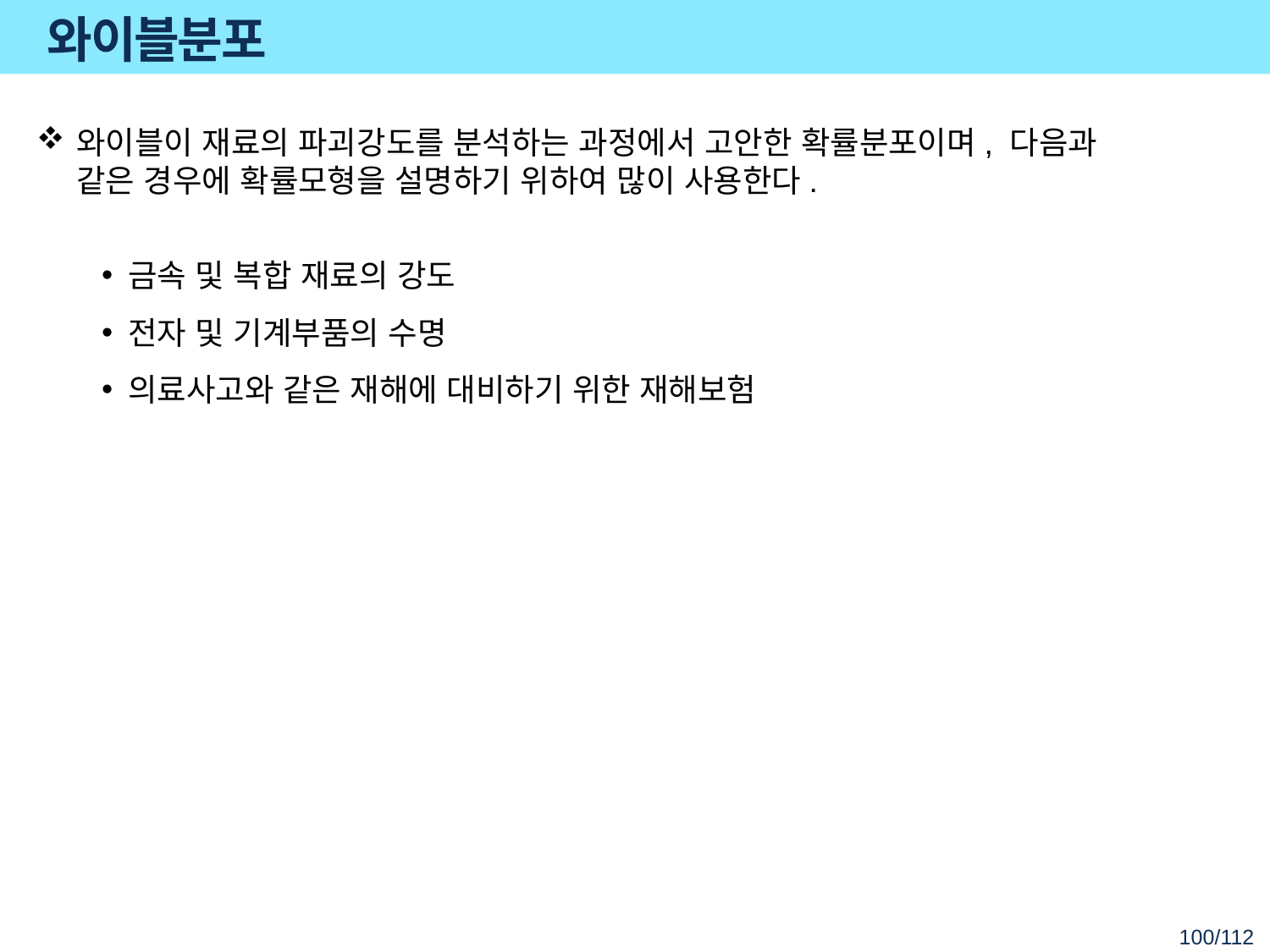

# 와이블분포
와이블이 재료의 파괴강도를 분석하는 과정에서 고안한 확률분포이며, 다음과 같은 경우에 확률모형을 설명하기 위하여 많이 사용한다.

금속 및 복합 재료의 강도
전자 및 기계부품의 수명
의료사고와 같은 재해에 대비하기 위한 재해보험